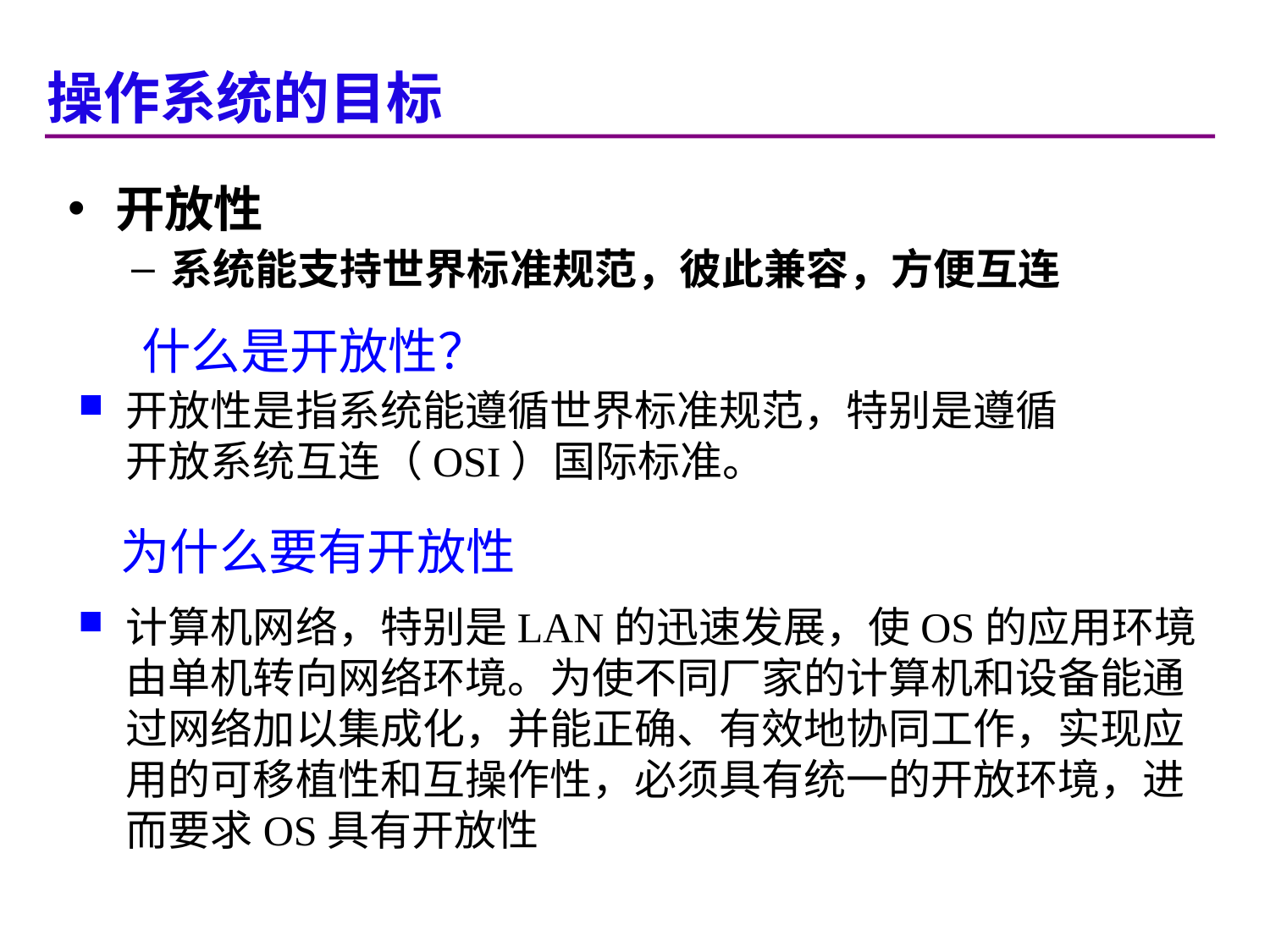

操作系统的目标

开放性
系统能支持世界标准规范，彼此兼容，方便互连
什么是开放性？
开放性是指系统能遵循世界标准规范，特别是遵循开放系统互连（OSI）国际标准。
为什么要有开放性
计算机网络，特别是LAN的迅速发展，使OS的应用环境由单机转向网络环境。为使不同厂家的计算机和设备能通过网络加以集成化，并能正确、有效地协同工作，实现应用的可移植性和互操作性，必须具有统一的开放环境，进而要求OS具有开放性